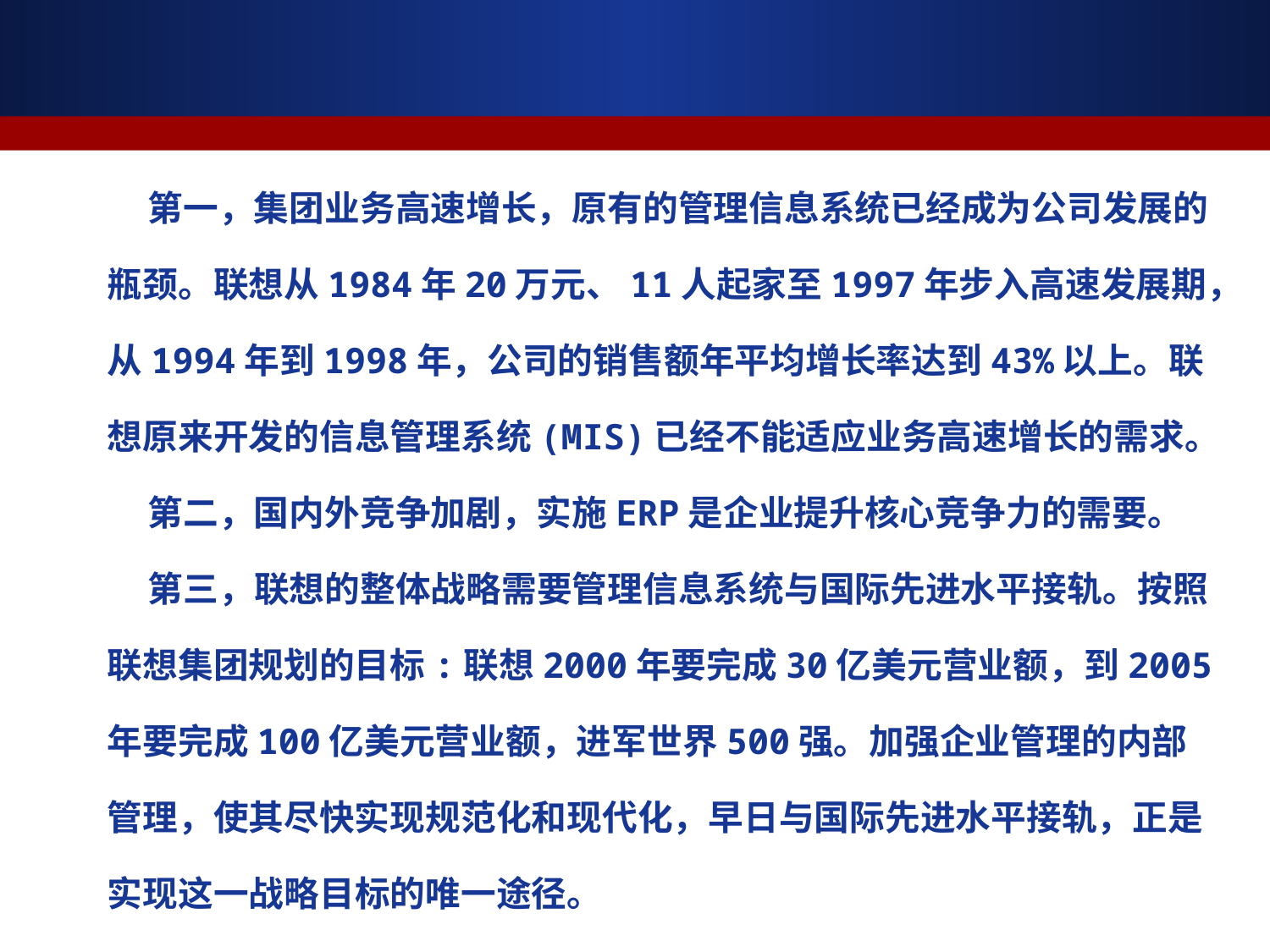

第一，集团业务高速增长，原有的管理信息系统已经成为公司发展的瓶颈。联想从1984年20万元、11人起家至1997年步入高速发展期，从1994年到1998年，公司的销售额年平均增长率达到43%以上。联想原来开发的信息管理系统(MIS)已经不能适应业务高速增长的需求。
    第二，国内外竞争加剧，实施ERP是企业提升核心竞争力的需要。
    第三，联想的整体战略需要管理信息系统与国际先进水平接轨。按照联想集团规划的目标:联想2000年要完成30亿美元营业额，到2005年要完成100亿美元营业额，进军世界500强。加强企业管理的内部管理，使其尽快实现规范化和现代化，早日与国际先进水平接轨，正是实现这一战略目标的唯一途径。